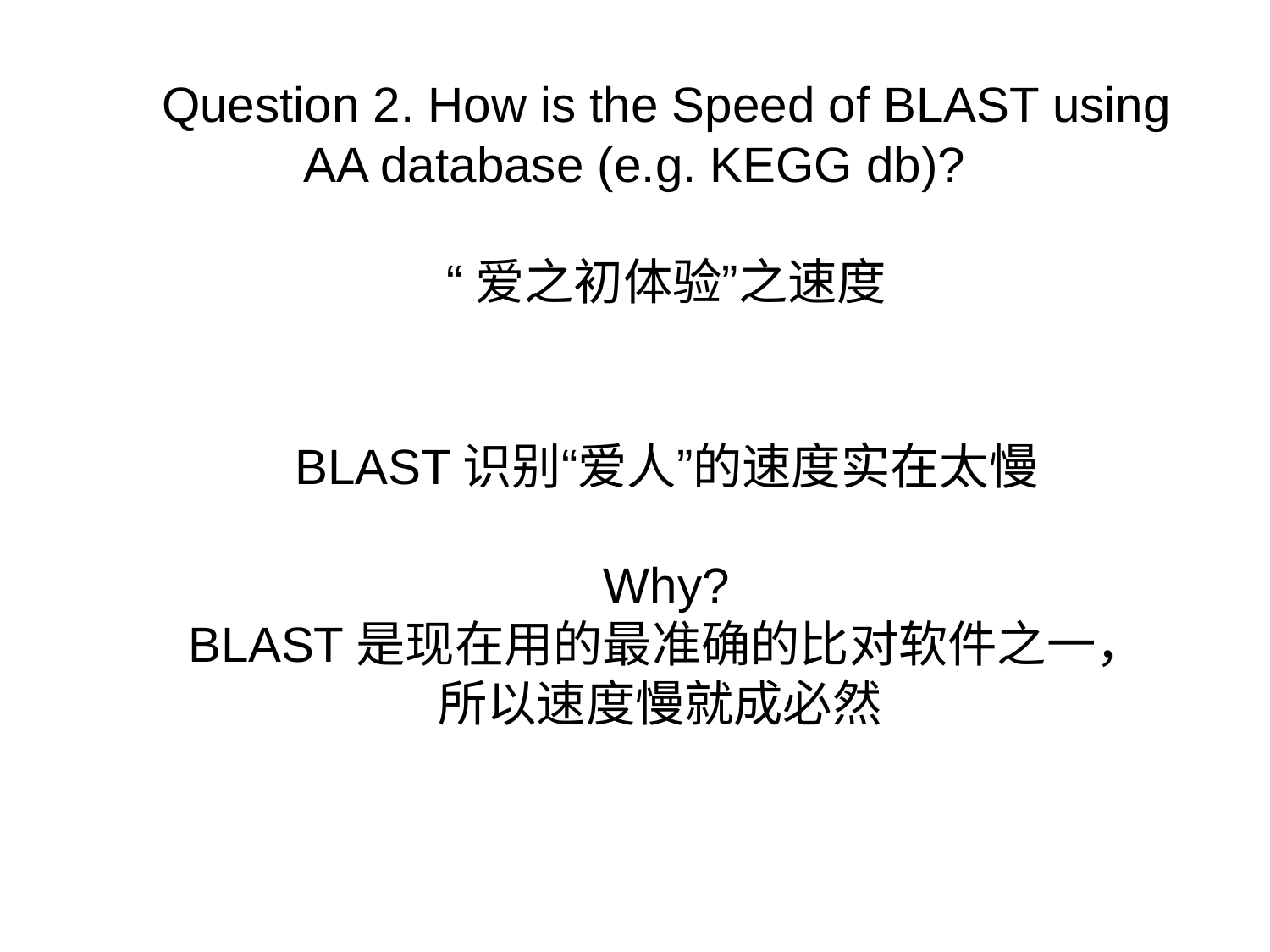

Question 2. How is the Speed of BLAST using AA database (e.g. KEGG db)?

“爱之初体验”之速度
BLAST识别“爱人”的速度实在太慢

Why?
BLAST是现在用的最准确的比对软件之一，
所以速度慢就成必然